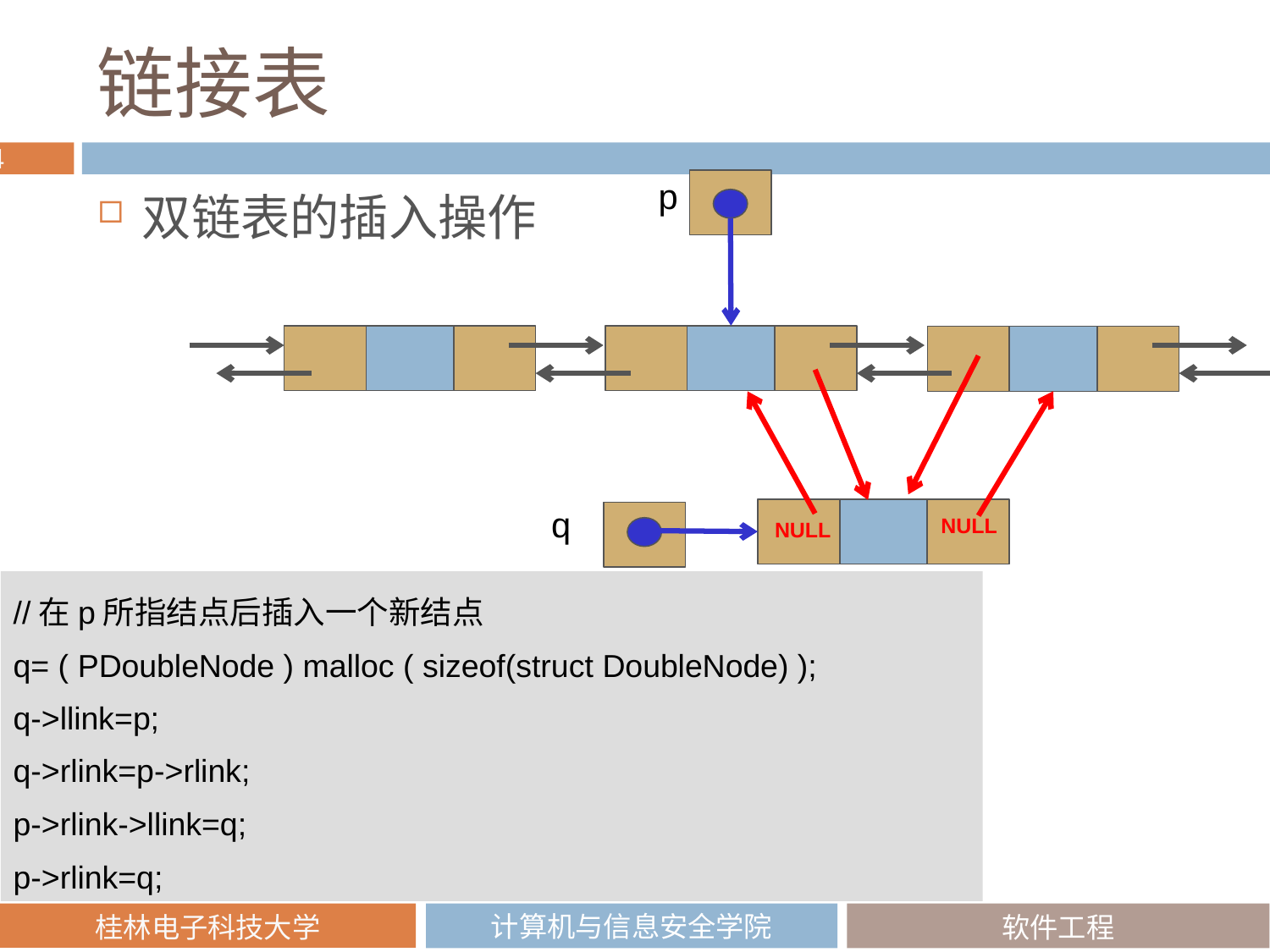

# 链接表
p

双链表的插入操作

q

NULL
NULL

//在p所指结点后插入一个新结点
q= ( PDoubleNode ) malloc ( sizeof(struct DoubleNode) );
q->llink=p;
q->rlink=p->rlink;
p->rlink->llink=q;
p->rlink=q;